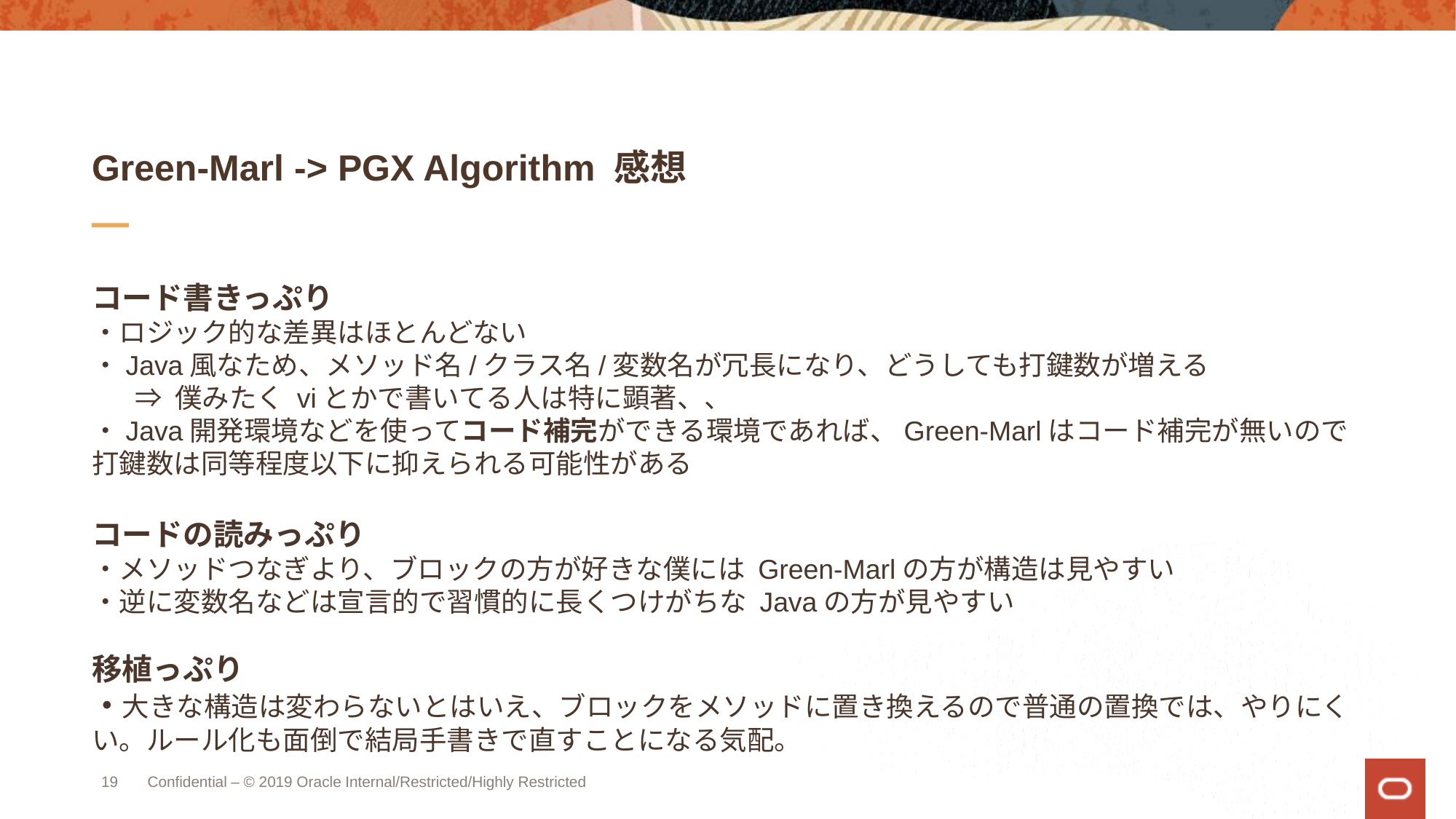

# Green-Marl -> PGX Algorithm 感想
コード書きっぷり
・ロジック的な差異はほとんどない
・Java風なため、メソッド名/クラス名/変数名が冗長になり、どうしても打鍵数が増える
       ⇒ 僕みたく viとかで書いてる人は特に顕著、、
・Java開発環境などを使ってコード補完ができる環境であれば、Green-Marlはコード補完が無いので打鍵数は同等程度以下に抑えられる可能性がある

コードの読みっぷり
・メソッドつなぎより、ブロックの方が好きな僕には Green-Marlの方が構造は見やすい
・逆に変数名などは宣言的で習慣的に長くつけがちな Javaの方が見やすい

移植っぷり
・大きな構造は変わらないとはいえ、ブロックをメソッドに置き換えるので普通の置換では、やりにくい。ルール化も面倒で結局手書きで直すことになる気配。
19
Confidential – © 2019 Oracle Internal/Restricted/Highly Restricted